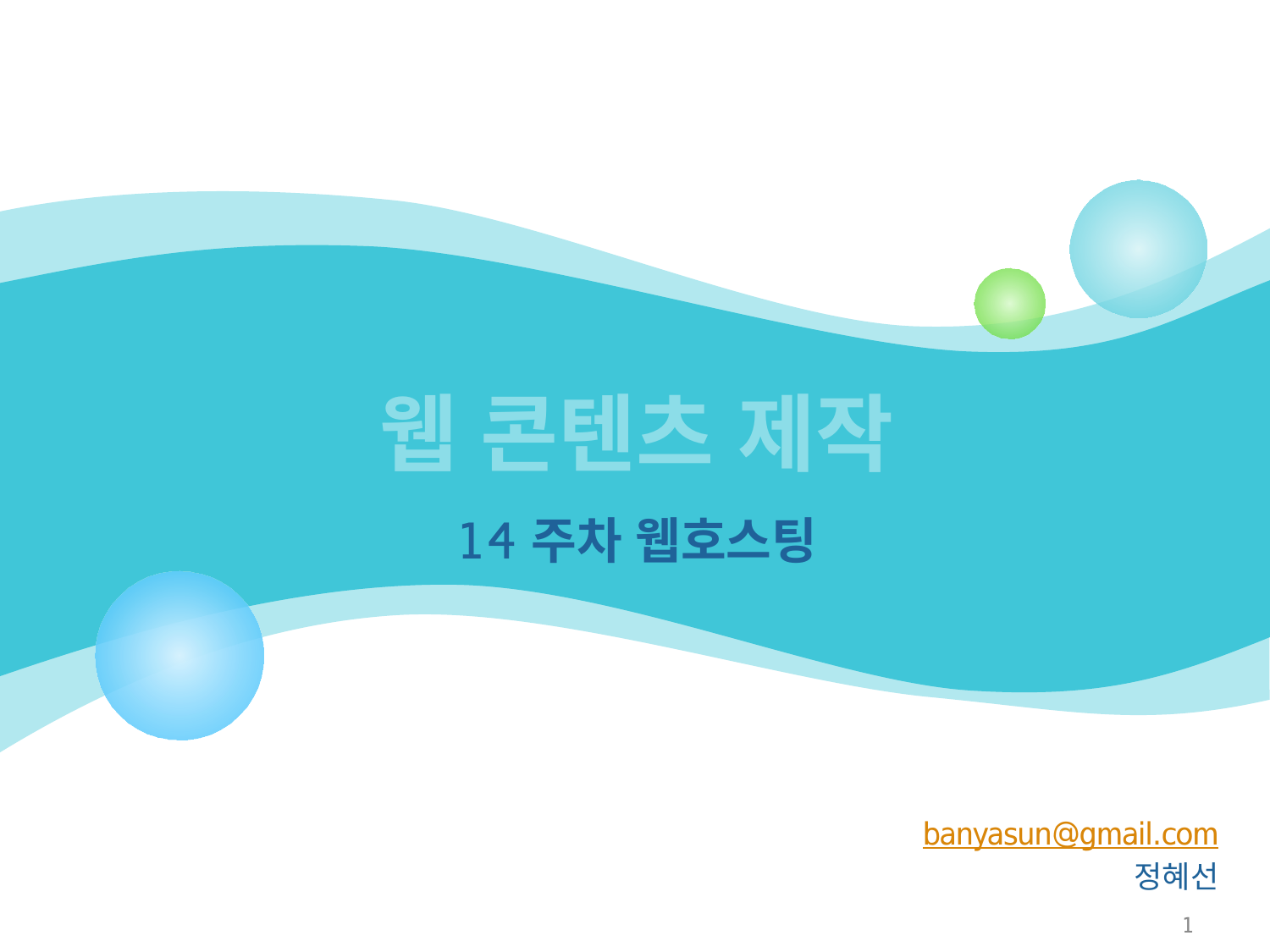

# 웹 콘텐츠 제작
14주차 웹호스팅
banyasun@gmail.com
정혜선
1